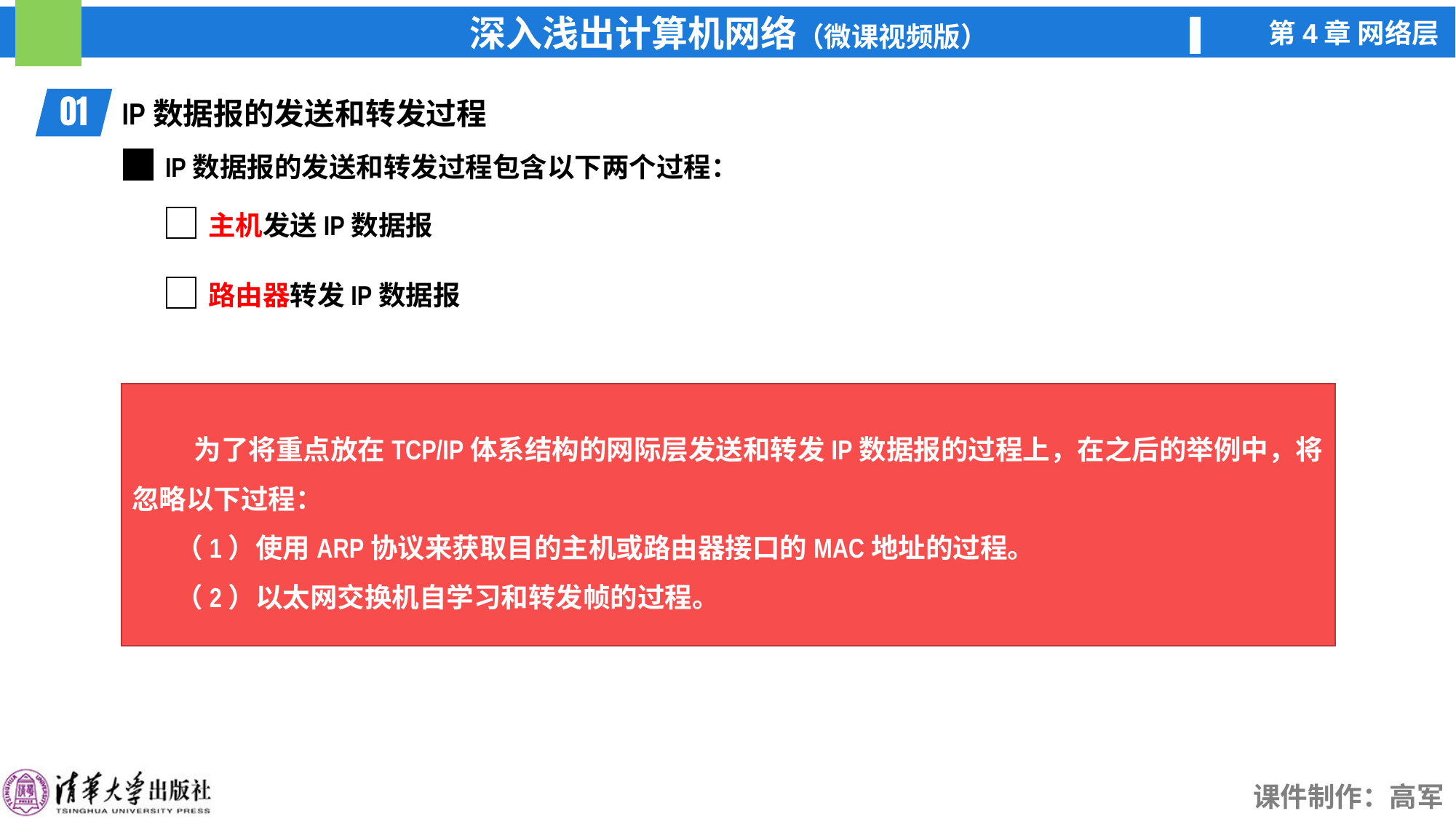

01
IP数据报的发送和转发过程
IP数据报的发送和转发过程包含以下两个过程：

主机发送IP数据报

路由器转发IP数据报

         为了将重点放在TCP/IP体系结构的网际层发送和转发IP数据报的过程上，在之后的举例中，将忽略以下过程：
      （1）使用ARP协议来获取目的主机或路由器接口的MAC地址的过程。
      （2）以太网交换机自学习和转发帧的过程。